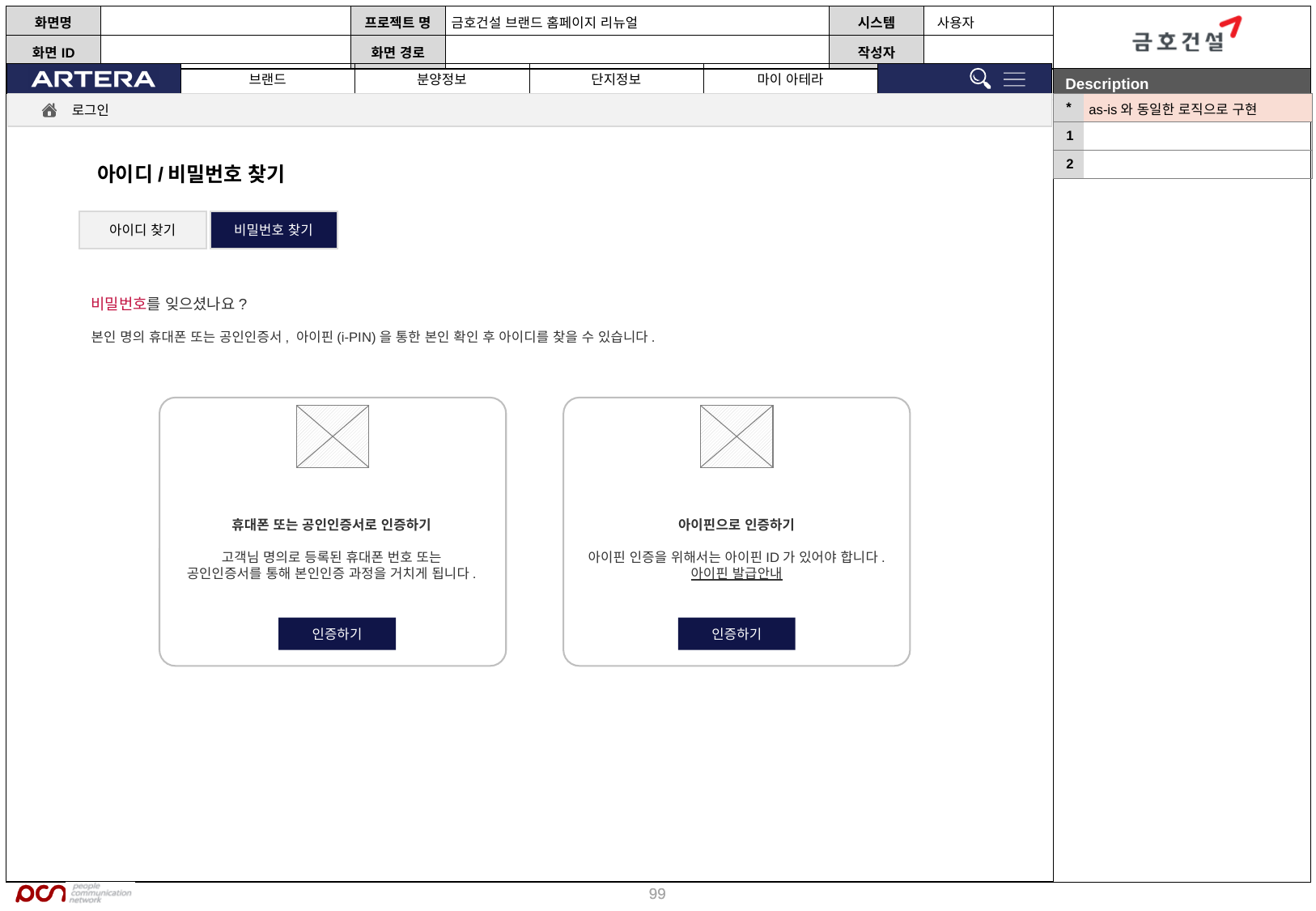

| \* | as-is와 동일한 로직으로 구현 |
| --- | --- |
| 1 |  |
| 2 |  |
로그인

아이디/비밀번호 찾기
아이디 찾기
비밀번호 찾기
비밀번호를 잊으셨나요?

본인 명의 휴대폰 또는 공인인증서, 아이핀(i-PIN)을 통한 본인 확인 후 아이디를 찾을 수 있습니다.

휴대폰 또는 공인인증서로 인증하기

고객님 명의로 등록된 휴대폰 번호 또는
공인인증서를 통해 본인인증 과정을 거치게 됩니다.
아이핀으로 인증하기

아이핀 인증을 위해서는 아이핀ID가 있어야 합니다.
아이핀 발급안내
인증하기
인증하기